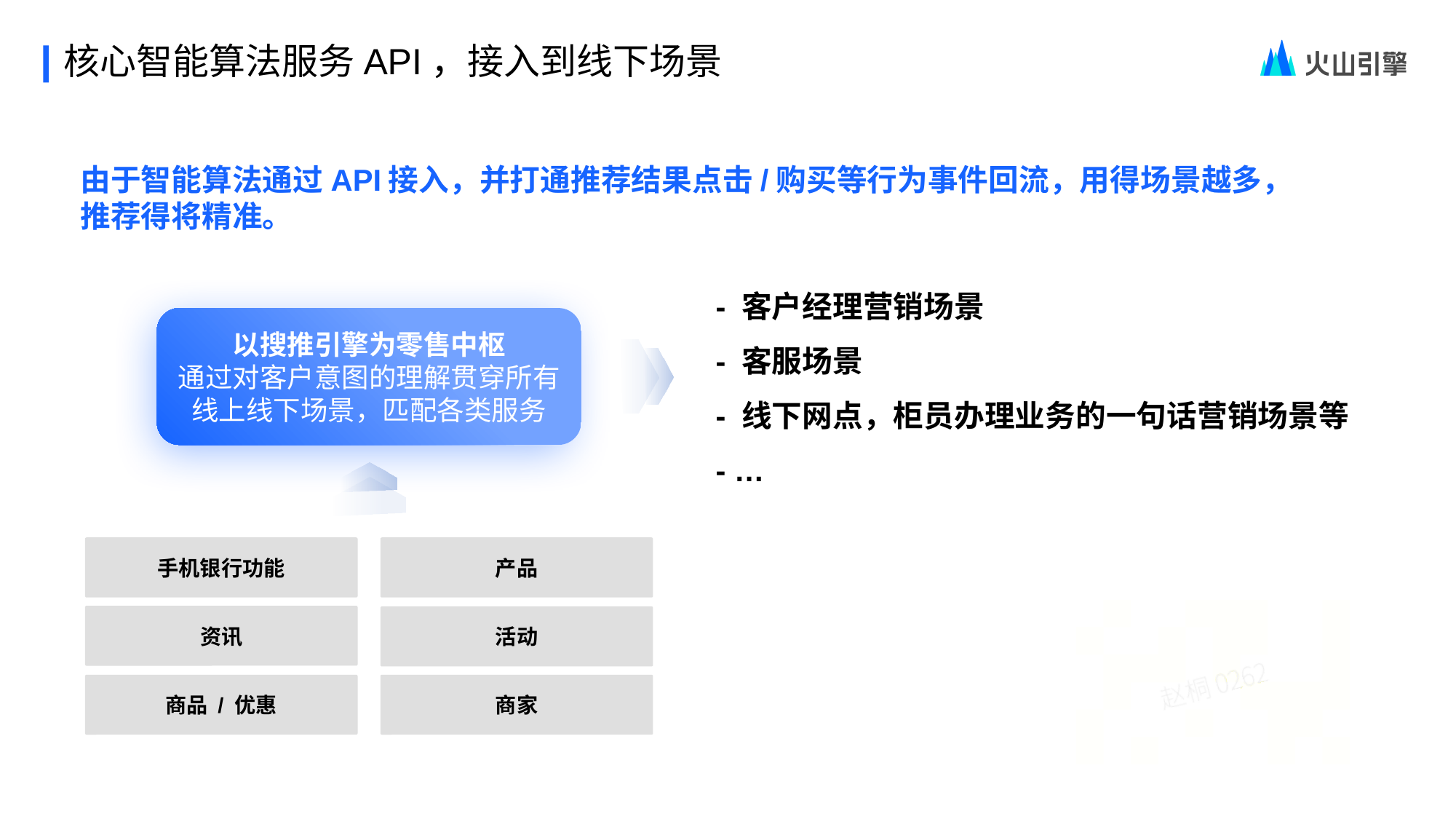

核心智能算法服务API，接入到线下场景
由于智能算法通过API接入，并打通推荐结果点击/购买等行为事件回流，用得场景越多，
推荐得将精准。
- 客户经理营销场景
- 客服场景
- 线下网点，柜员办理业务的一句话营销场景等
- …
以搜推引擎为零售中枢
通过对客户意图的理解贯穿所有线上线下场景，匹配各类服务

产品
手机银行功能
资讯
活动
商品 / 优惠
商家